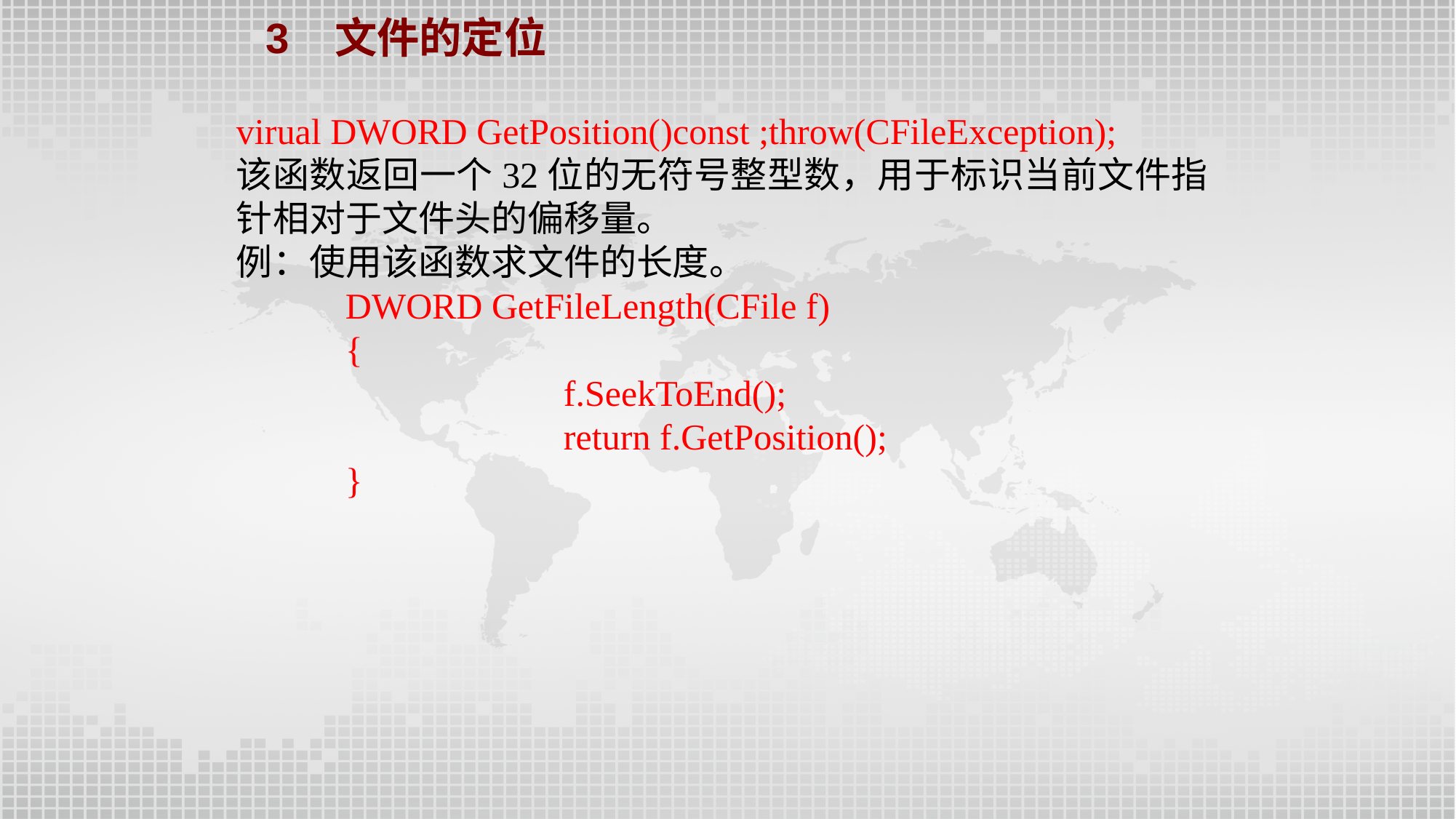

3   文件的定位
virual DWORD GetPosition()const ;throw(CFileException);
该函数返回一个32位的无符号整型数，用于标识当前文件指针相对于文件头的偏移量。
例：使用该函数求文件的长度。
DWORD GetFileLength(CFile f)
{
		f.SeekToEnd();
		return f.GetPosition();
}